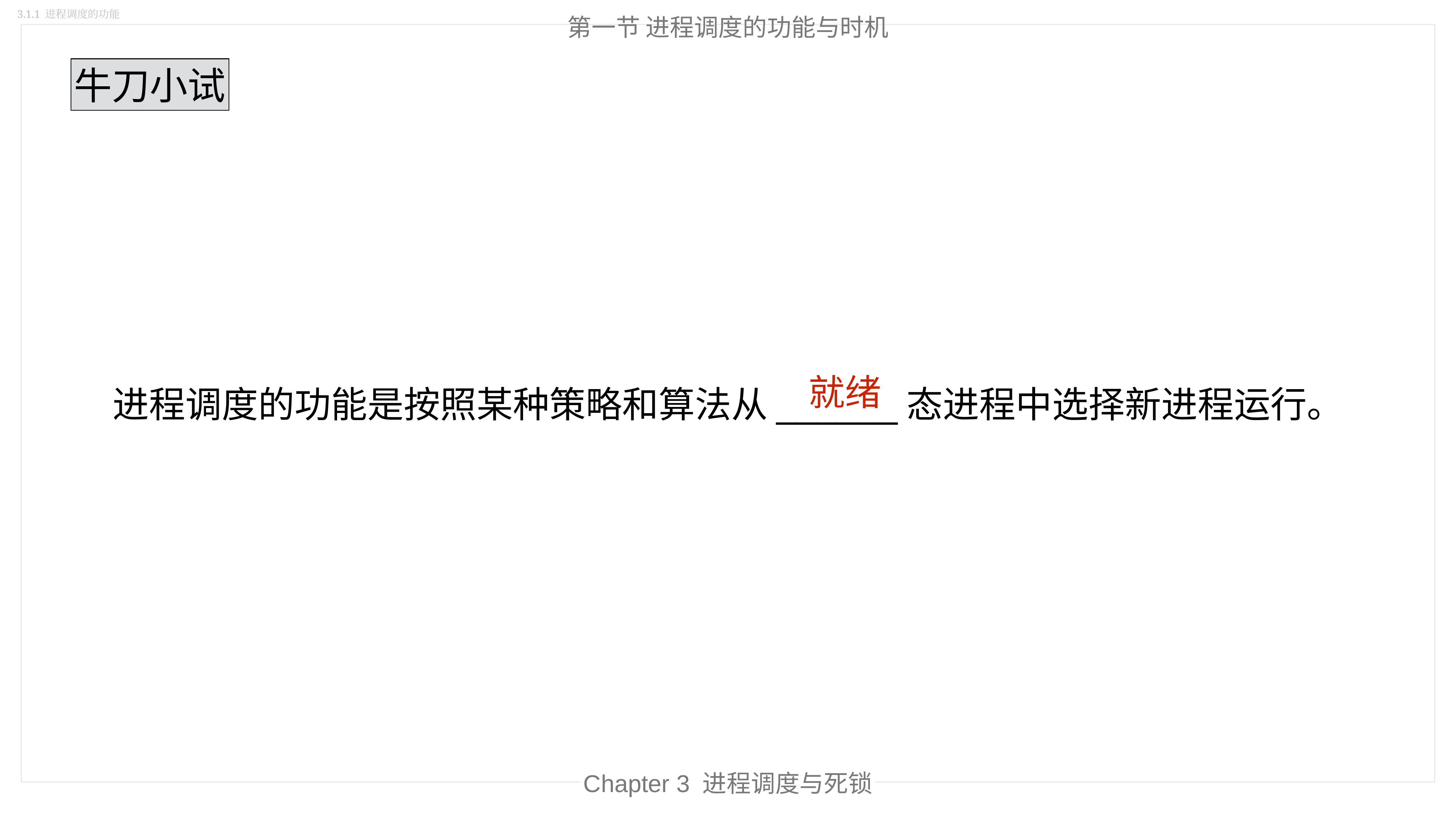

3.1.1 进程调度的功能
第一节 进程调度的功能与时机
牛刀小试
就绪
进程调度的功能是按照某种策略和算法从______态进程中选择新进程运行。
Chapter 3 进程调度与死锁